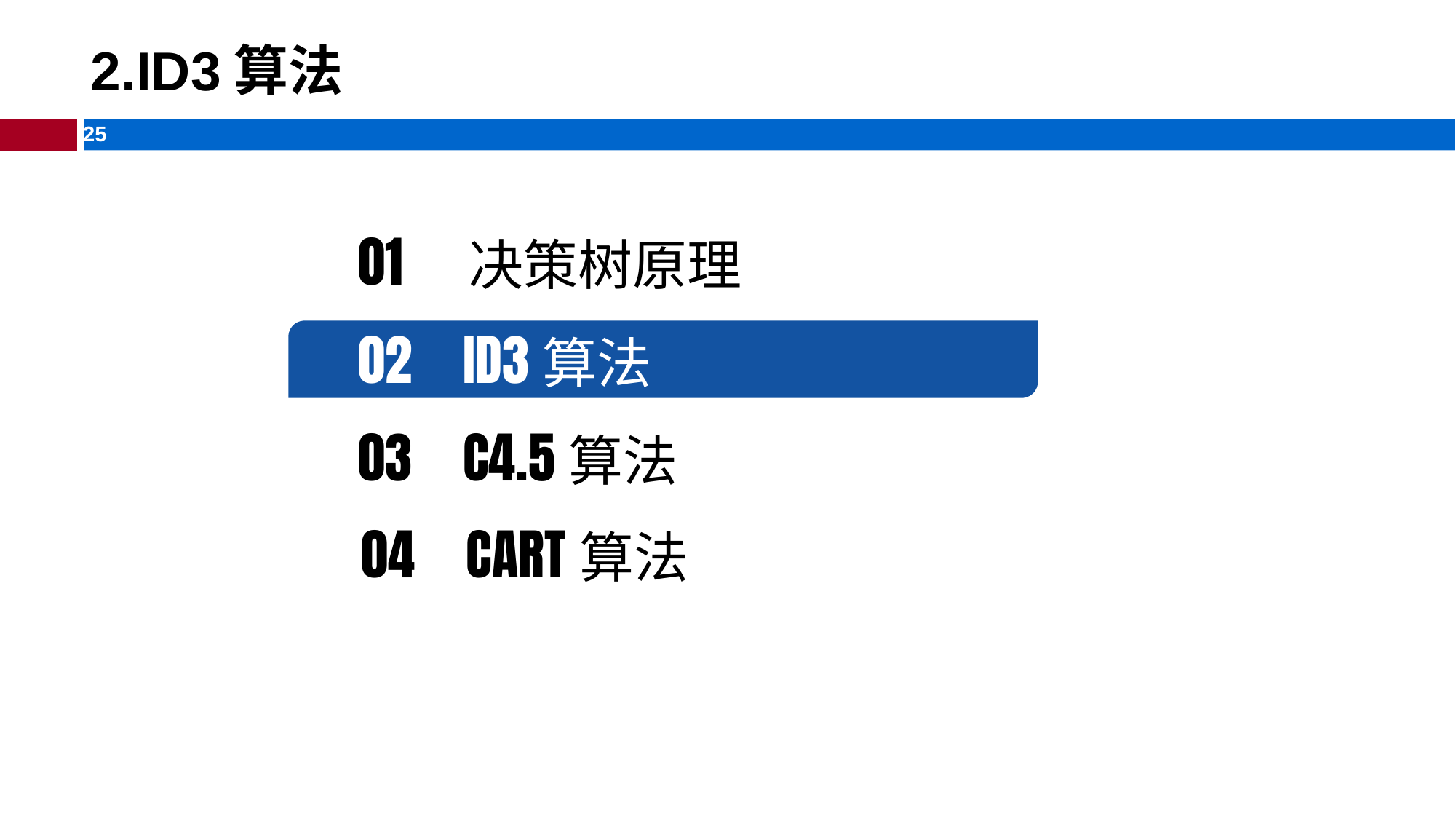

# 2.ID3算法
01    决策树原理

02    ID3算法
03    C4.5算法
04    CART算法